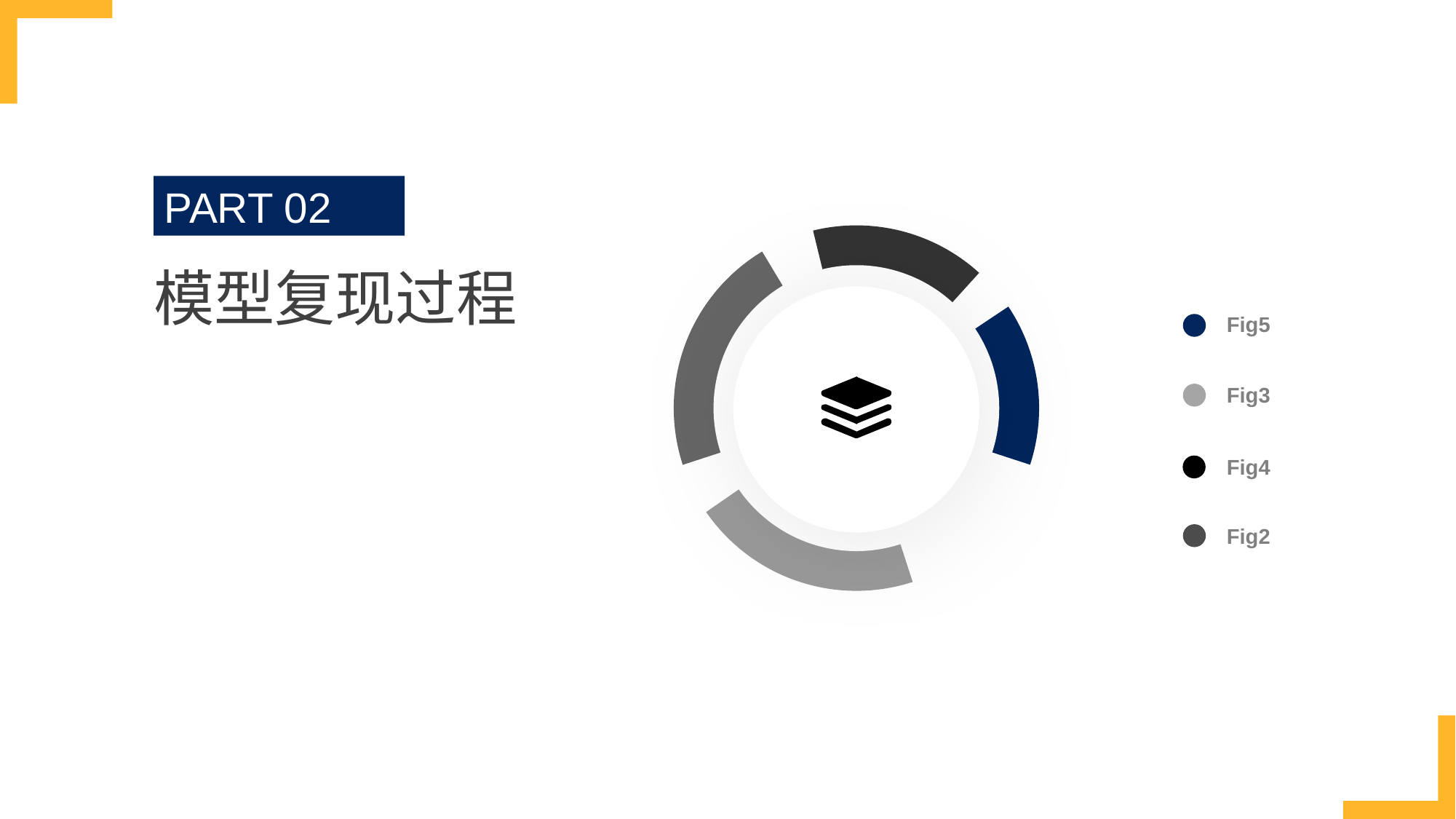

PART 02

模型复现过程

Fig5

Fig3

Fig4

Fig2